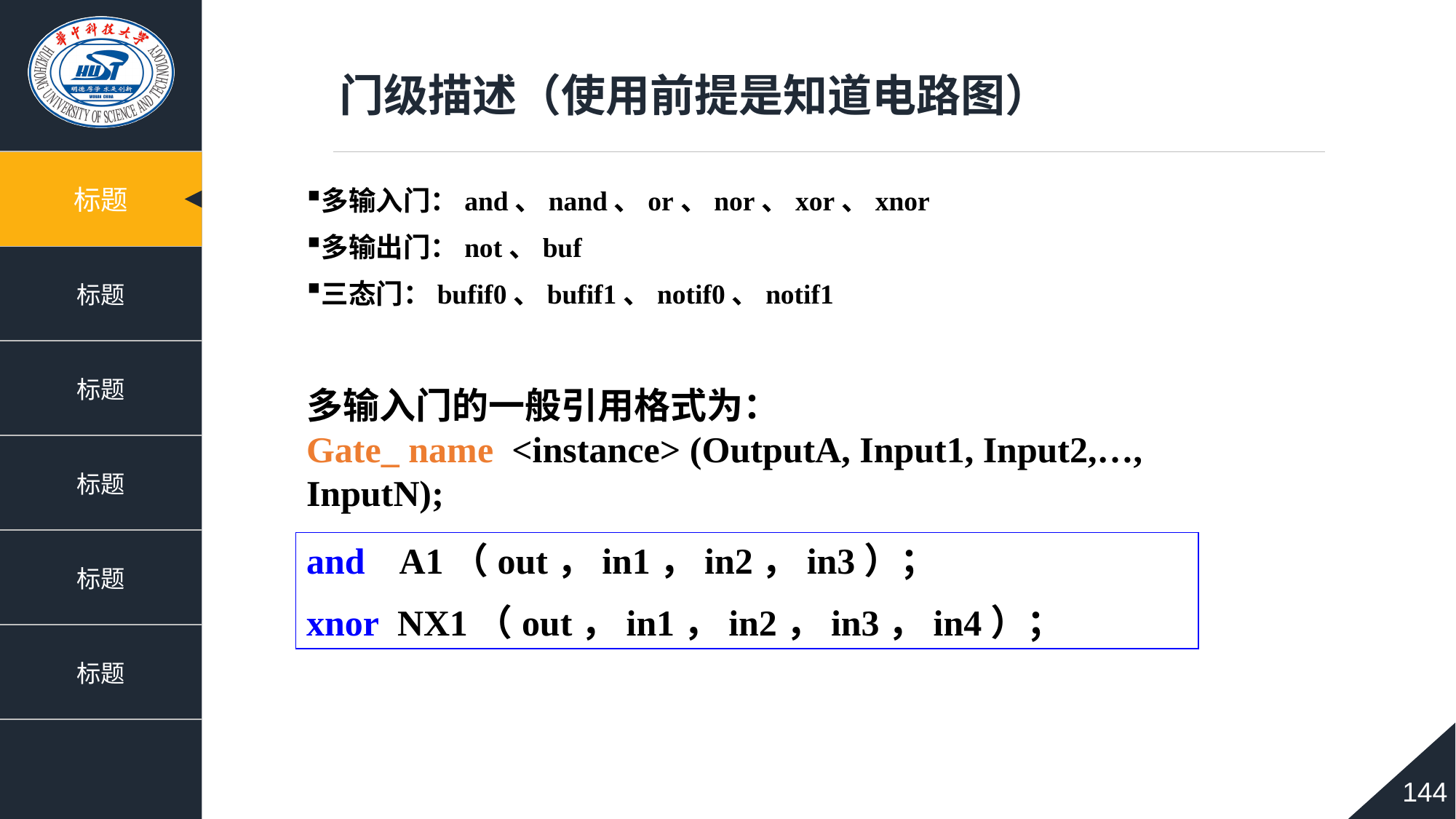

门级描述（使用前提是知道电路图）
多输入门：and、nand、or、nor、xor、xnor
多输出门：not、buf
三态门：bufif0、bufif1、notif0、notif1
多输入门的一般引用格式为：
Gate_ name  <instance> (OutputA, Input1, Input2,…, InputN);
and    A1（out，in1，in2，in3）；
xnor  NX1（out，in1，in2，in3，in4）；